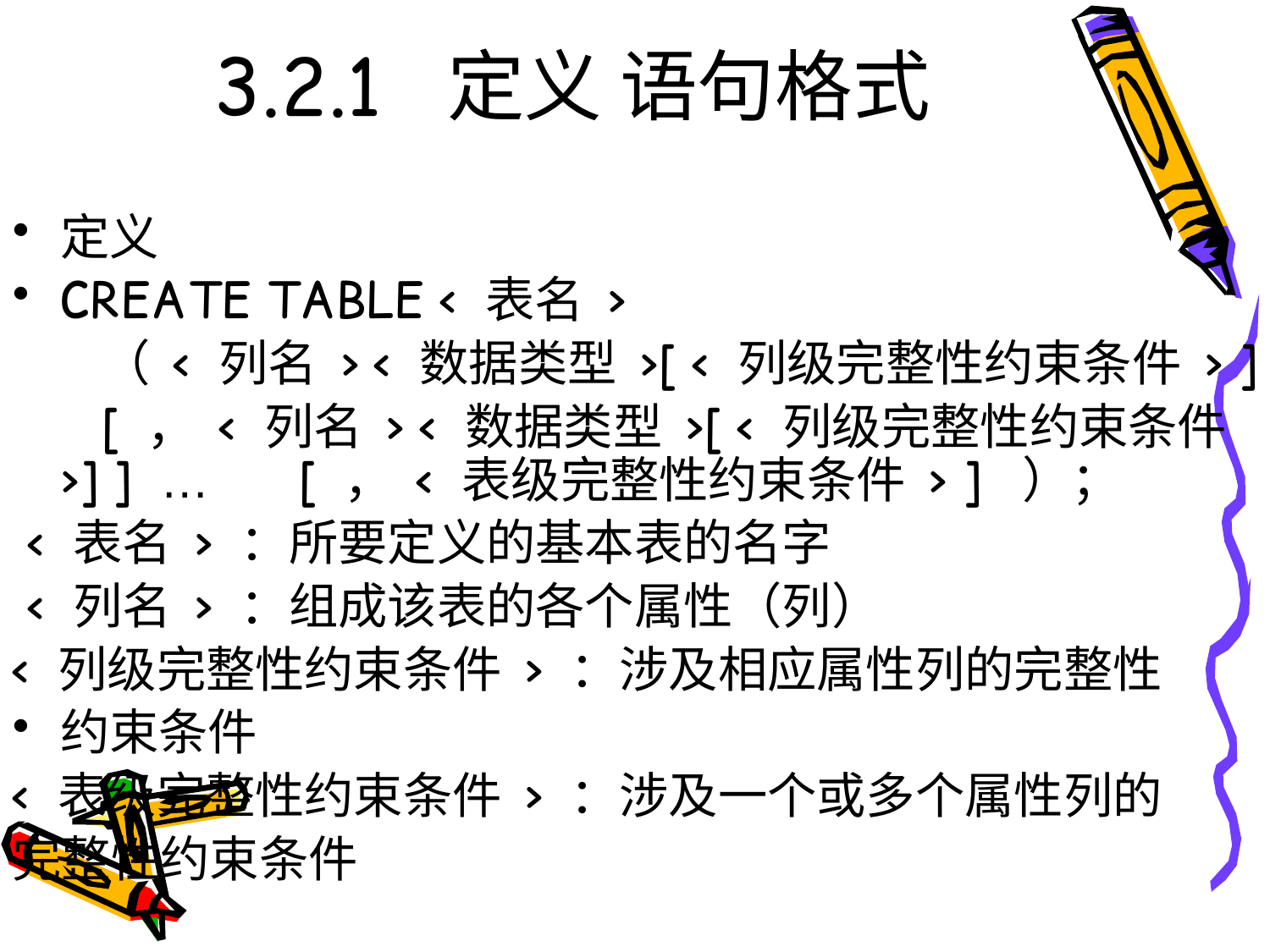

# 3.2.1  定义 语句格式
定义
CREATE TABLE < 表名 >
       （ < 列名 > < 数据类型 >[ < 列级完整性约束条件 > ]
      [ ， < 列名 > < 数据类型 >[ < 列级完整性约束条件 >] ]  …      [ ， < 表级完整性约束条件 > ]  ）；
 < 表名 > ：所要定义的基本表的名字
 < 列名 > ：组成该表的各个属性（列）
< 列级完整性约束条件 > ：涉及相应属性列的完整性
约束条件
< 表级完整性约束条件 > ：涉及一个或多个属性列的
完整性约束条件